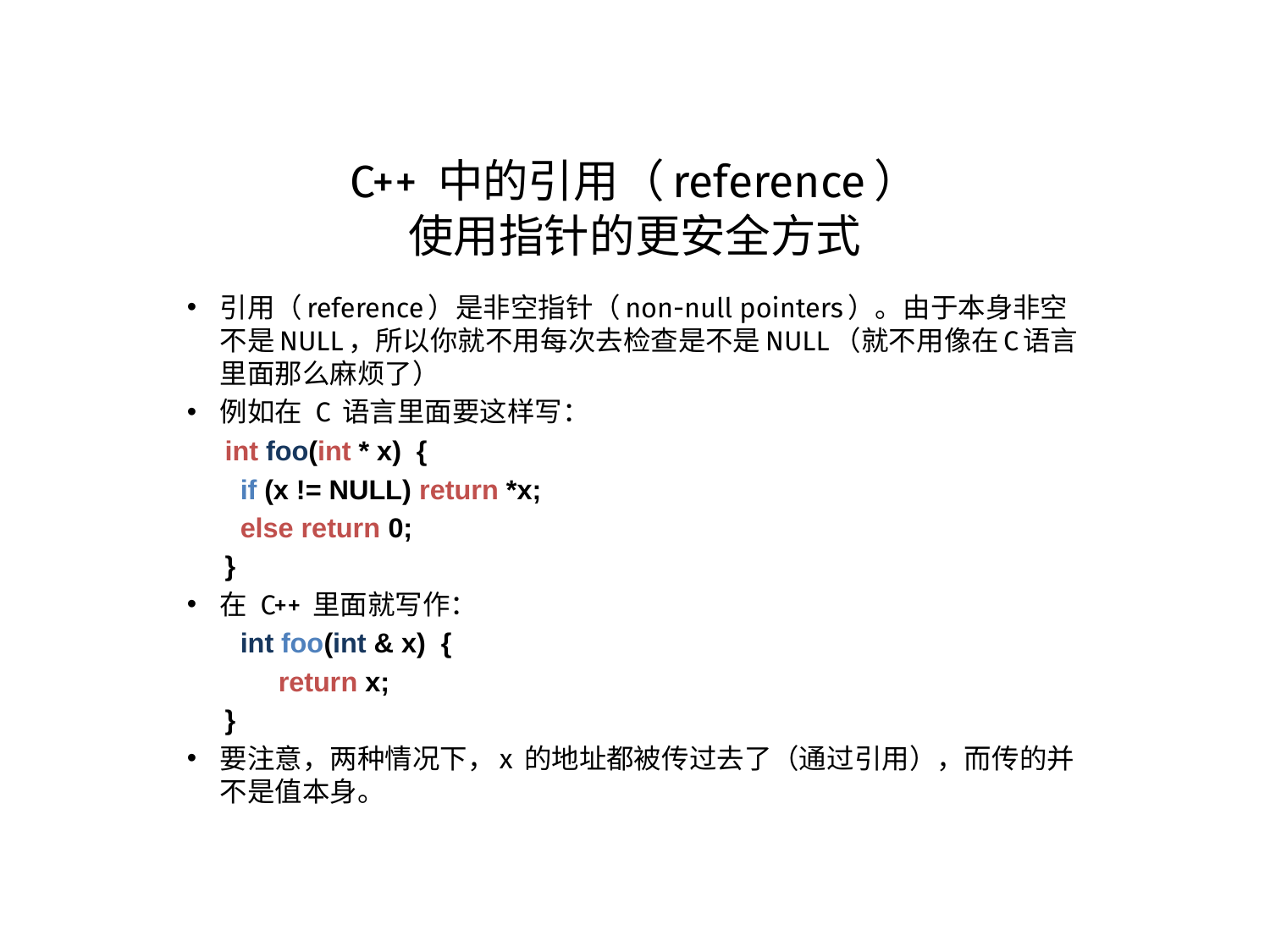

C++ 中的引用（reference）
使用指针的更安全方式
引用（reference）是非空指针（non-null pointers）。由于本身非空不是NULL，所以你就不用每次去检查是不是NULL（就不用像在C语言里面那么麻烦了）
例如在 C 语言里面要这样写：
     int foo(int * x)  {
       if (x != NULL) return *x;
       else return 0;
     }
在 C++ 里面就写作：
       int foo(int & x)  {
            return x;
     }
要注意，两种情况下，x 的地址都被传过去了（通过引用），而传的并不是值本身。